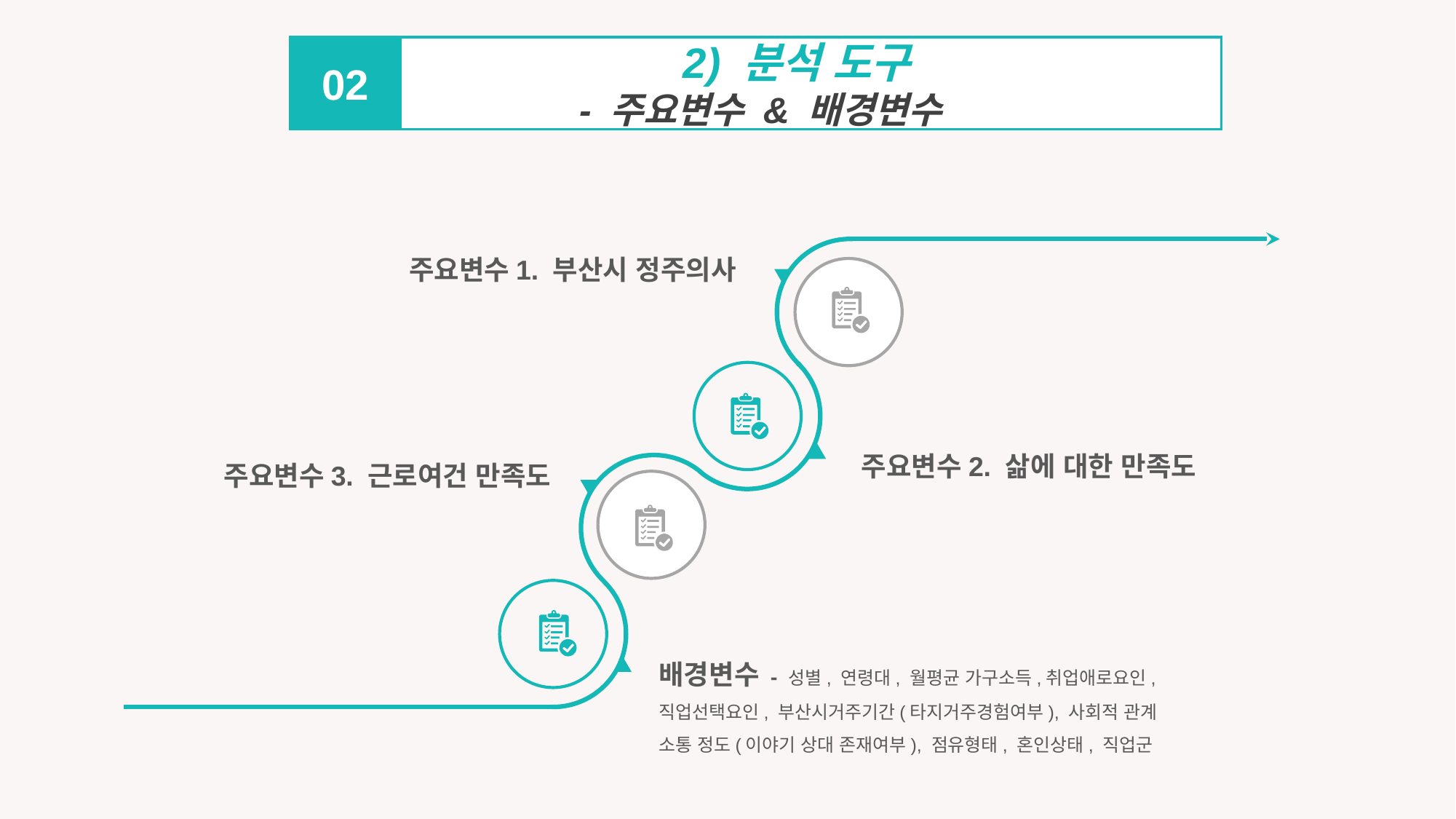

2) 분석 도구
 - 주요변수 & 배경변수
02
주요변수1. 부산시 정주의사

주요변수2. 삶에 대한 만족도
주요변수3. 근로여건 만족도

배경변수 - 성별, 연령대, 월평균 가구소득,취업애로요인,
직업선택요인, 부산시거주기간(타지거주경험여부), 사회적 관계
소통 정도(이야기 상대 존재여부), 점유형태, 혼인상태, 직업군